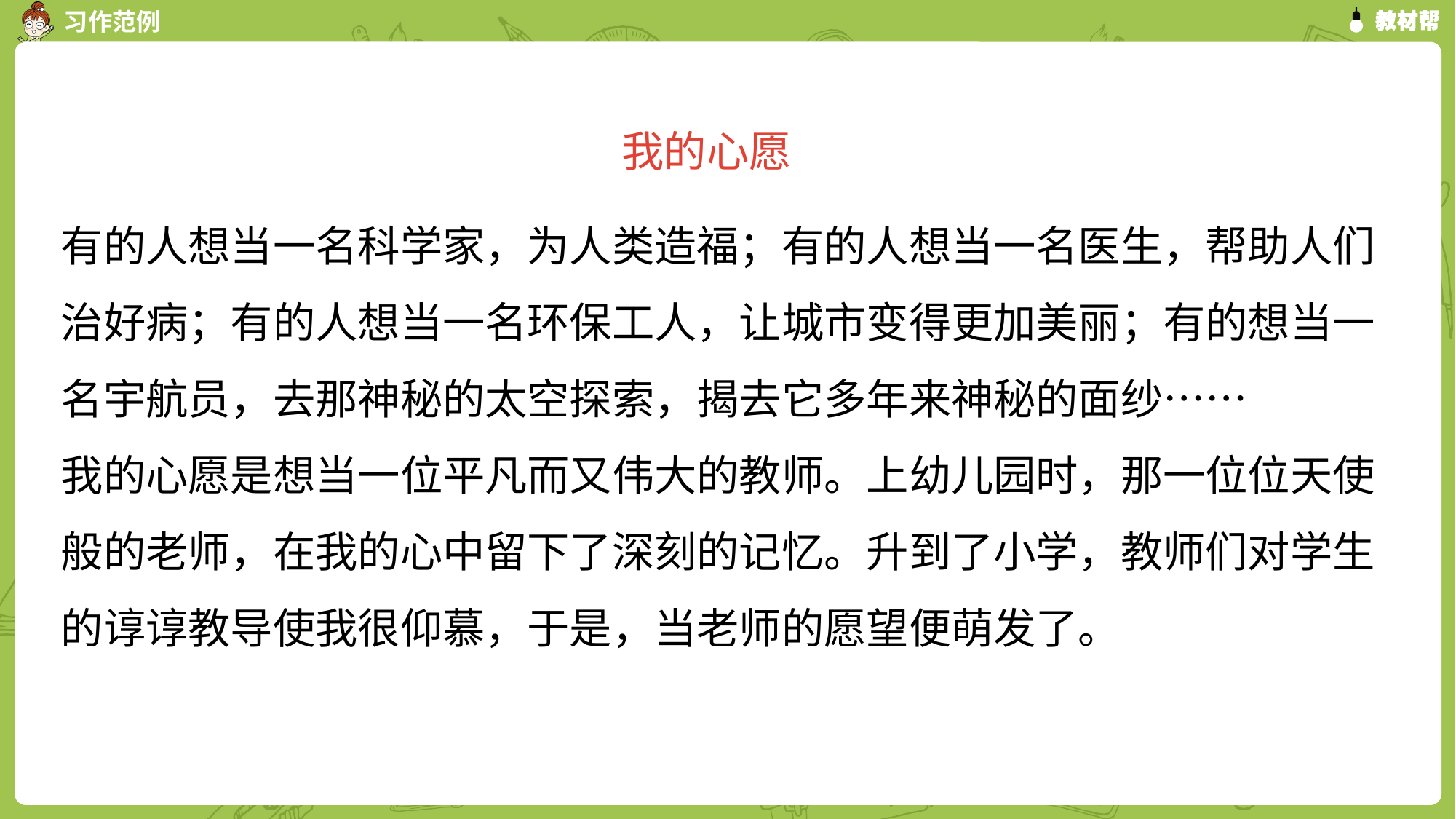

我的心愿

有的人想当一名科学家，为人类造福；有的人想当一名医生，帮助人们治好病；有的人想当一名环保工人，让城市变得更加美丽；有的想当一名宇航员，去那神秘的太空探索，揭去它多年来神秘的面纱……
我的心愿是想当一位平凡而又伟大的教师。上幼儿园时，那一位位天使般的老师，在我的心中留下了深刻的记忆。升到了小学，教师们对学生的谆谆教导使我很仰慕，于是，当老师的愿望便萌发了。